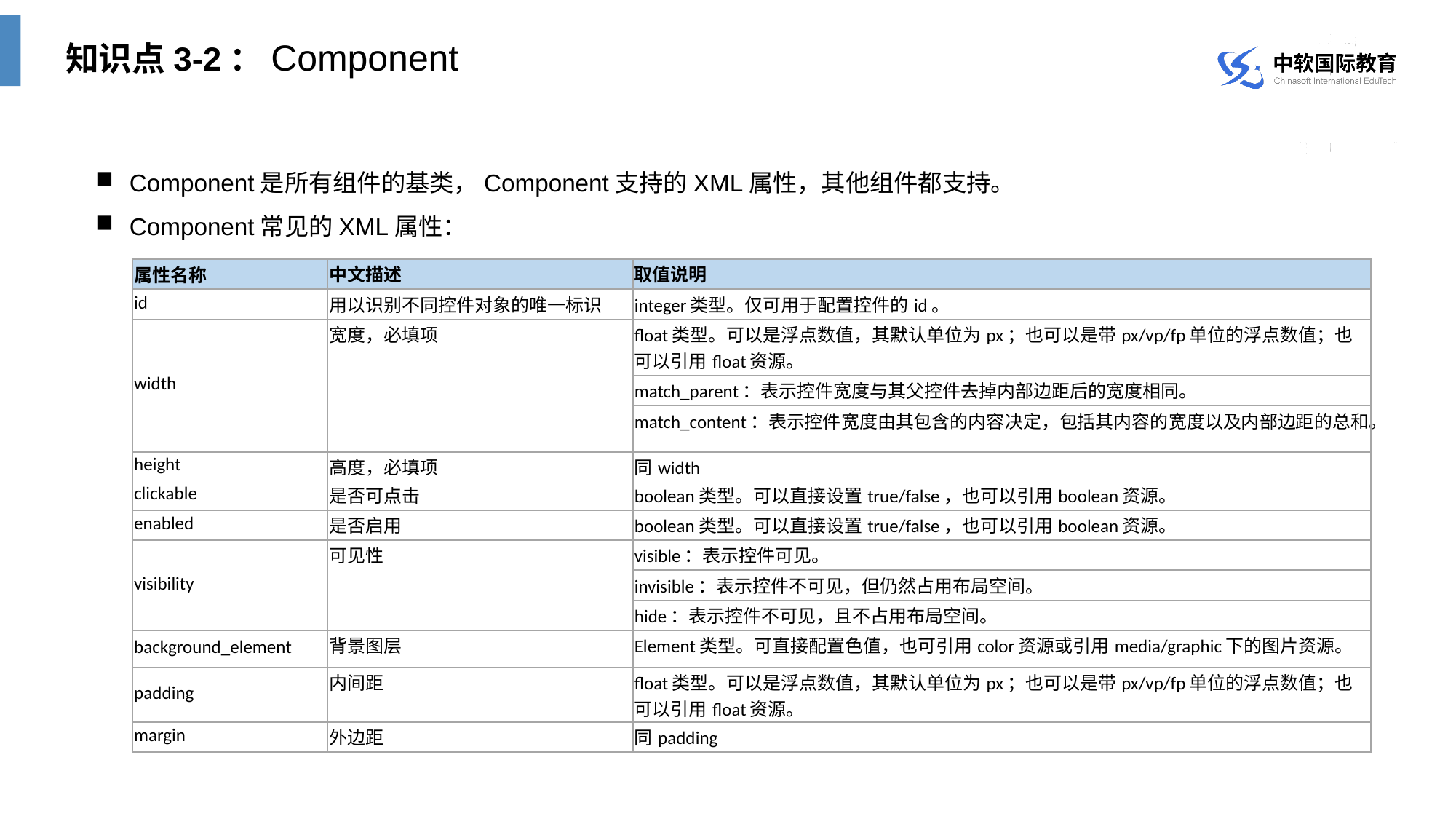

知识点3-2：Component
Component是所有组件的基类，Component支持的XML属性，其他组件都支持。
Component常见的XML属性：
| 属性名称 | 中文描述 | 取值说明 |
| --- | --- | --- |
| id | 用以识别不同控件对象的唯一标识 | integer类型。仅可用于配置控件的id。 |
| width | 宽度，必填项 | float类型。可以是浮点数值，其默认单位为px；也可以是带px/vp/fp单位的浮点数值；也可以引用float资源。 |
|  |  | match\_parent：表示控件宽度与其父控件去掉内部边距后的宽度相同。 |
|  |  | match\_content：表示控件宽度由其包含的内容决定，包括其内容的宽度以及内部边距的总和。 |
| height | 高度，必填项 | 同width |
| clickable | 是否可点击 | boolean类型。可以直接设置true/false，也可以引用boolean资源。 |
| enabled | 是否启用 | boolean类型。可以直接设置true/false，也可以引用boolean资源。 |
| visibility | 可见性 | visible：表示控件可见。 |
|  |  | invisible：表示控件不可见，但仍然占用布局空间。 |
|  |  | hide：表示控件不可见，且不占用布局空间。 |
| background\_element | 背景图层 | Element类型。可直接配置色值，也可引用color资源或引用media/graphic下的图片资源。 |
| padding | 内间距 | float类型。可以是浮点数值，其默认单位为px；也可以是带px/vp/fp单位的浮点数值；也可以引用float资源。 |
| margin | 外边距 | 同padding |